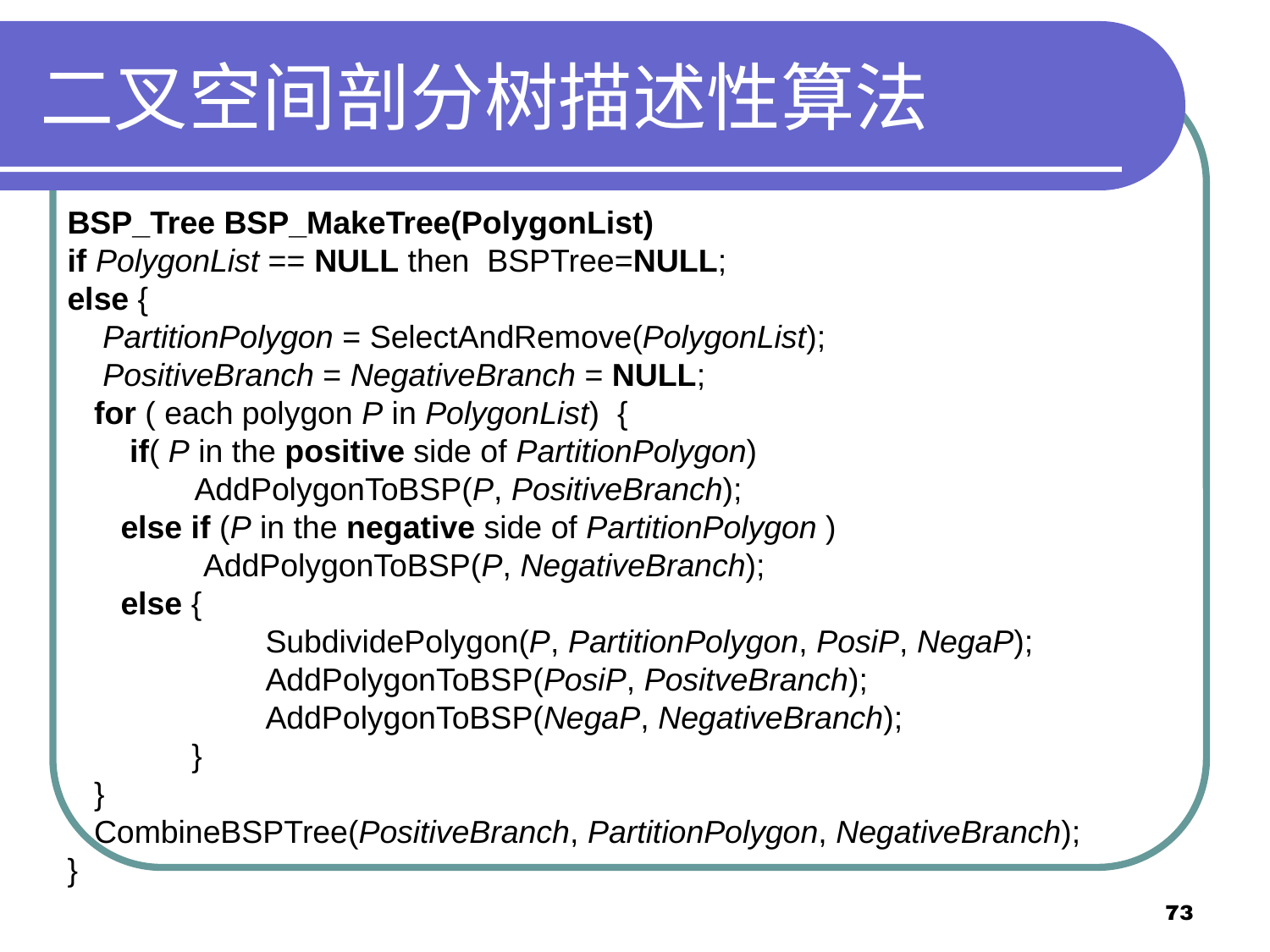

# 二叉空间剖分树描述性算法
BSP_Tree BSP_MakeTree(PolygonList)
if PolygonList == NULL then  BSPTree=NULL;
else {
    PartitionPolygon = SelectAndRemove(PolygonList);
    PositiveBranch = NegativeBranch = NULL;
   for ( each polygon P in PolygonList)  {
       if( P in the positive side of PartitionPolygon)
	AddPolygonToBSP(P, PositiveBranch);
      else if (P in the negative side of PartitionPolygon )
	 AddPolygonToBSP(P, NegativeBranch);
      else {
	        SubdividePolygon(P, PartitionPolygon, PosiP, NegaP);
	        AddPolygonToBSP(PosiP, PositveBranch);
            	        AddPolygonToBSP(NegaP, NegativeBranch);
              }
   }
   CombineBSPTree(PositiveBranch, PartitionPolygon, NegativeBranch);
}
73